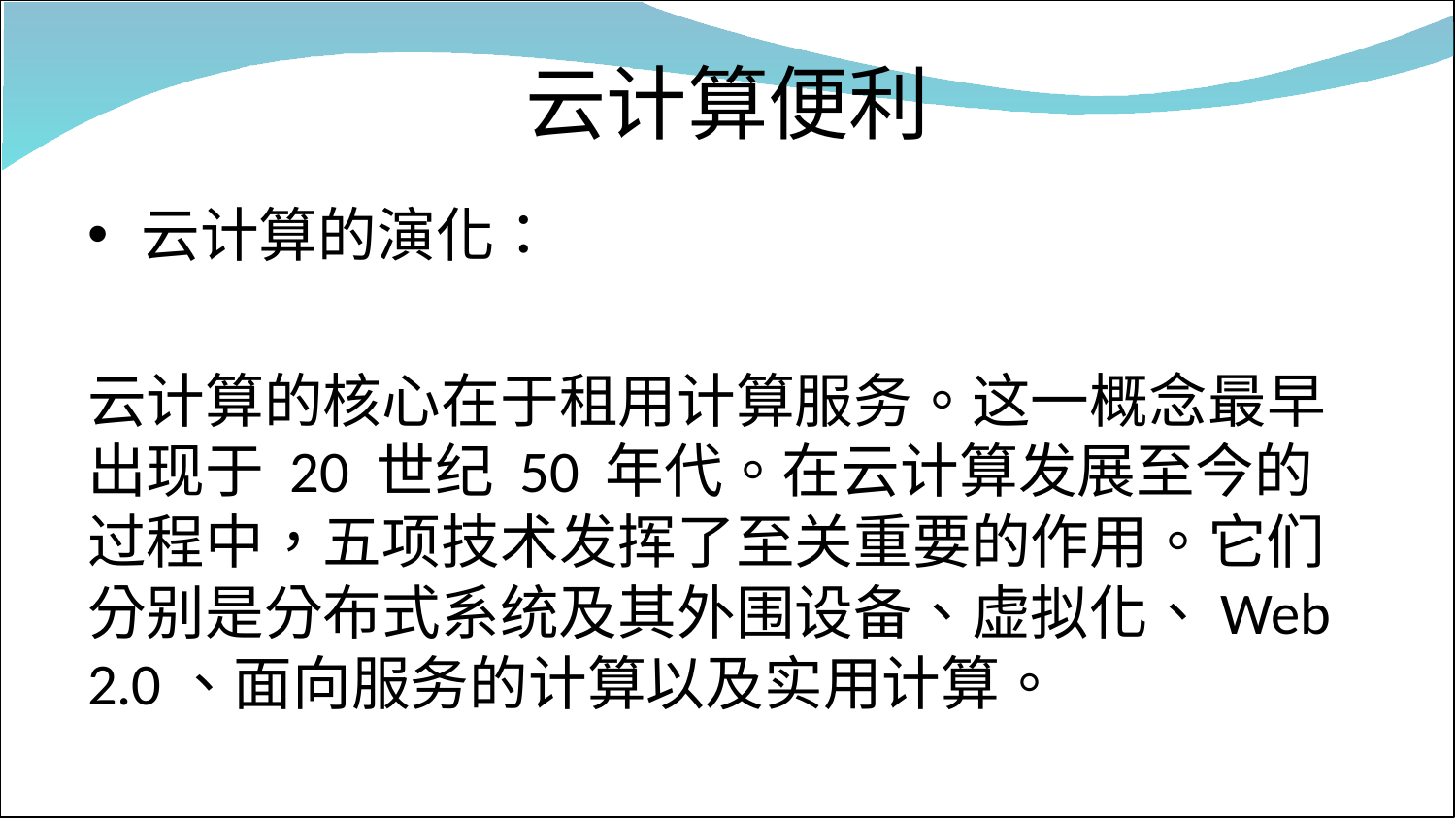

# 云计算便利
云计算的演化：

云计算的核心在于租用计算服务。这一概念最早出现于 20 世纪 50 年代。在云计算发展至今的过程中，五项技术发挥了至关重要的作用。它们分别是分布式系统及其外围设备、虚拟化、Web 2.0、面向服务的计算以及实用计算。